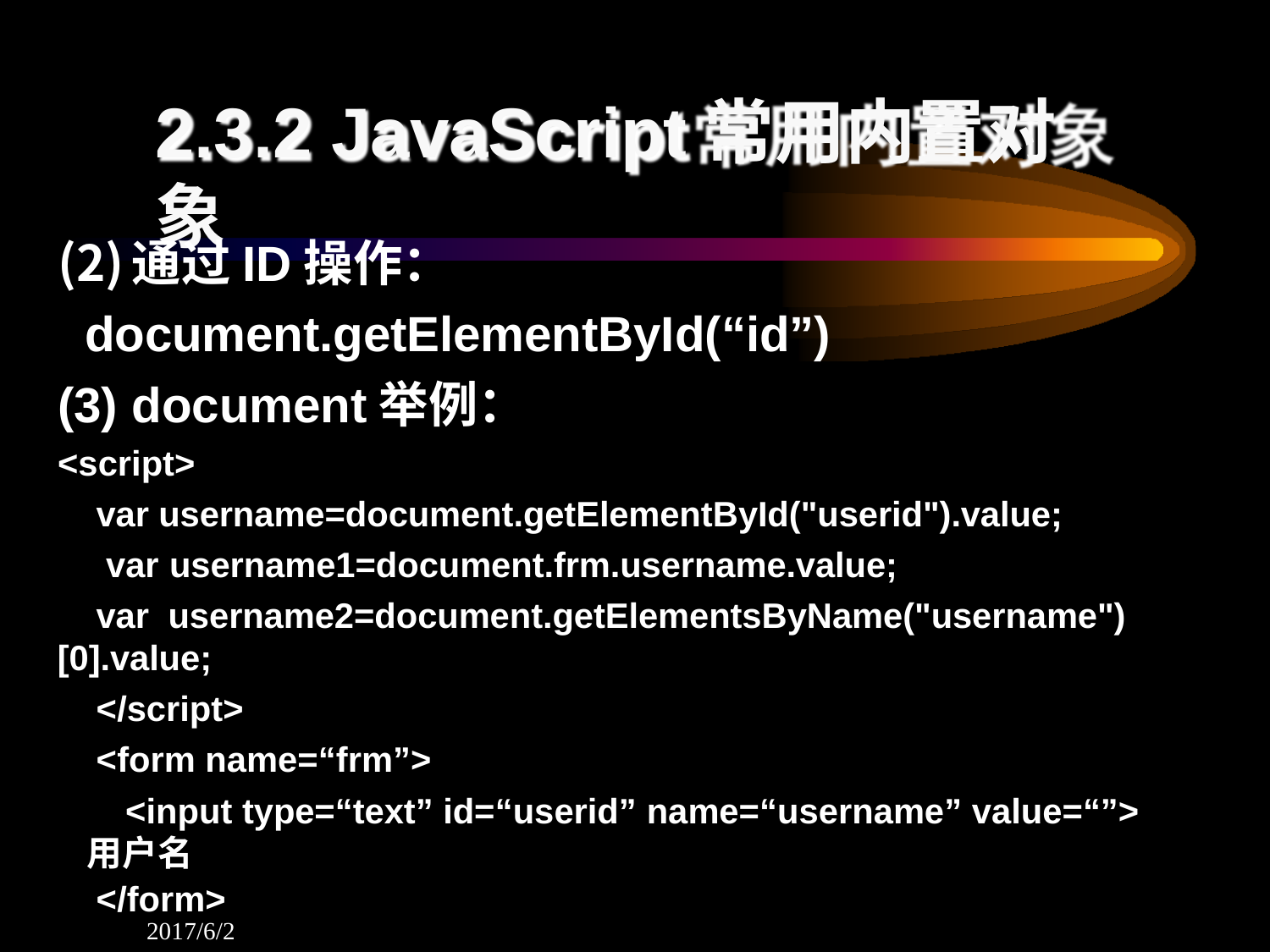

# 2.3.2 JavaScript常用内置对象

通过ID操作：
document.getElementById(“id”)
document举例：
<script>
var username=document.getElementById("userid").value;  var username1=document.frm.username.value;
var  username2=document.getElementsByName("username")[0].value;
</script>
<form name=“frm”>
<input type=“text” id=“userid” name=“username” value=“”>用户名
</form>
2017/6/2	52